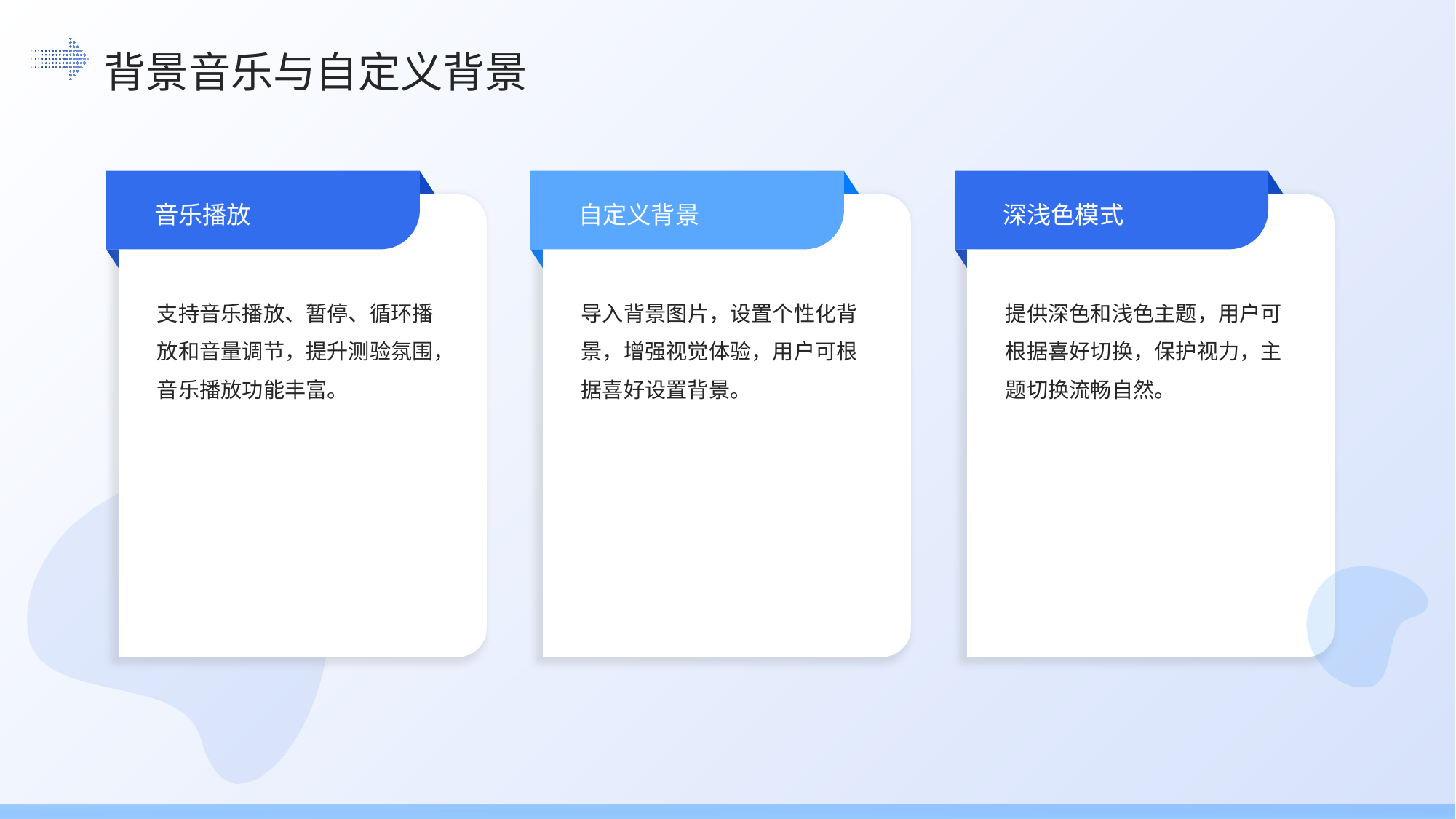

背景音乐与自定义背景

音乐播放

自定义背景

深浅色模式

支持音乐播放、暂停、循环播放和音量调节，提升测验氛围，音乐播放功能丰富。
导入背景图片，设置个性化背景，增强视觉体验，用户可根据喜好设置背景。
提供深色和浅色主题，用户可根据喜好切换，保护视力，主题切换流畅自然。